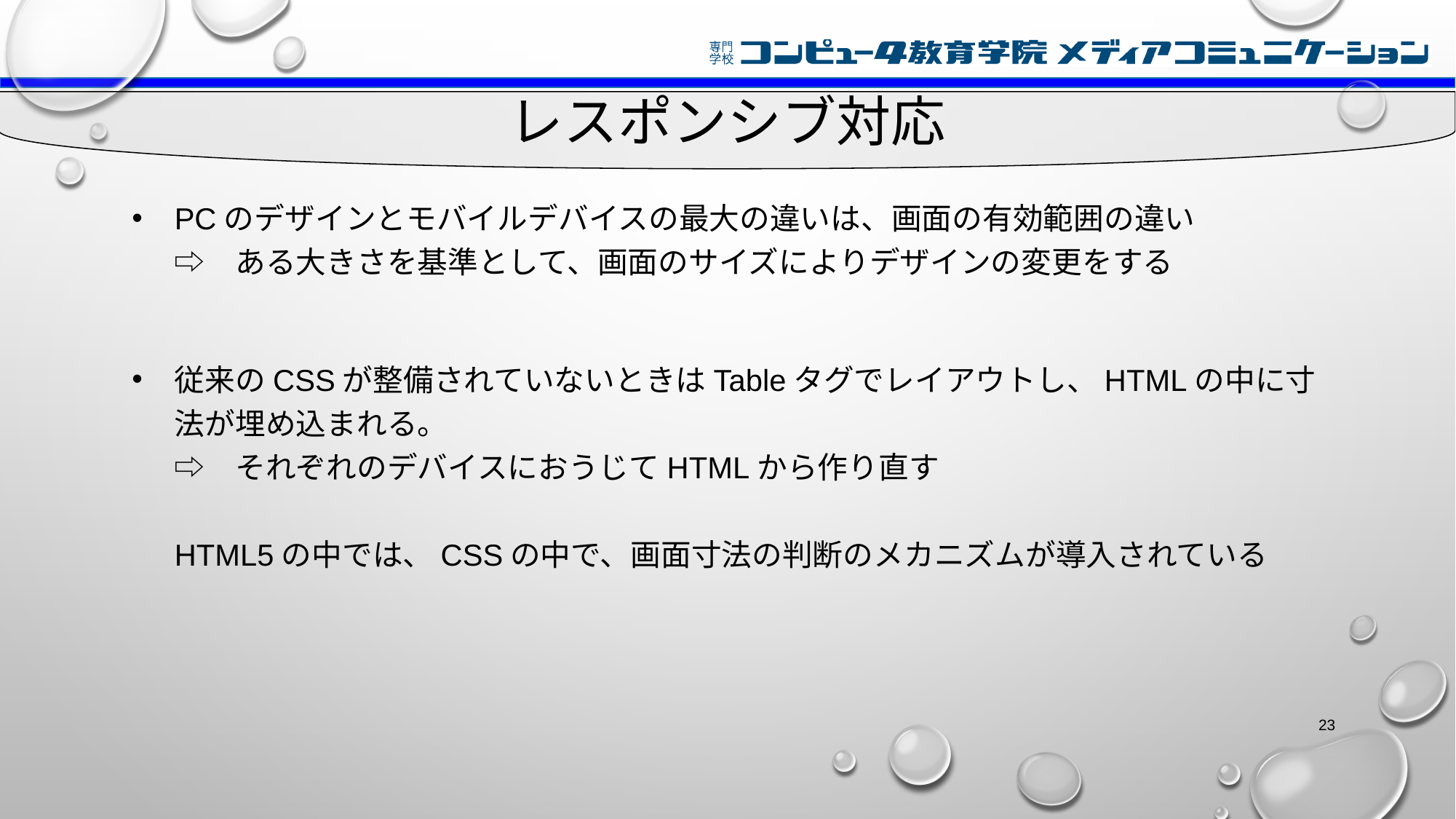

# レスポンシブ対応
PCのデザインとモバイルデバイスの最大の違いは、画面の有効範囲の違い
⇨　ある大きさを基準として、画面のサイズによりデザインの変更をする

従来のCSSが整備されていないときはTableタグでレイアウトし、HTMLの中に寸法が埋め込まれる。
⇨　それぞれのデバイスにおうじてHTMLから作り直す
HTML5の中では、CSSの中で、画面寸法の判断のメカニズムが導入されている
23